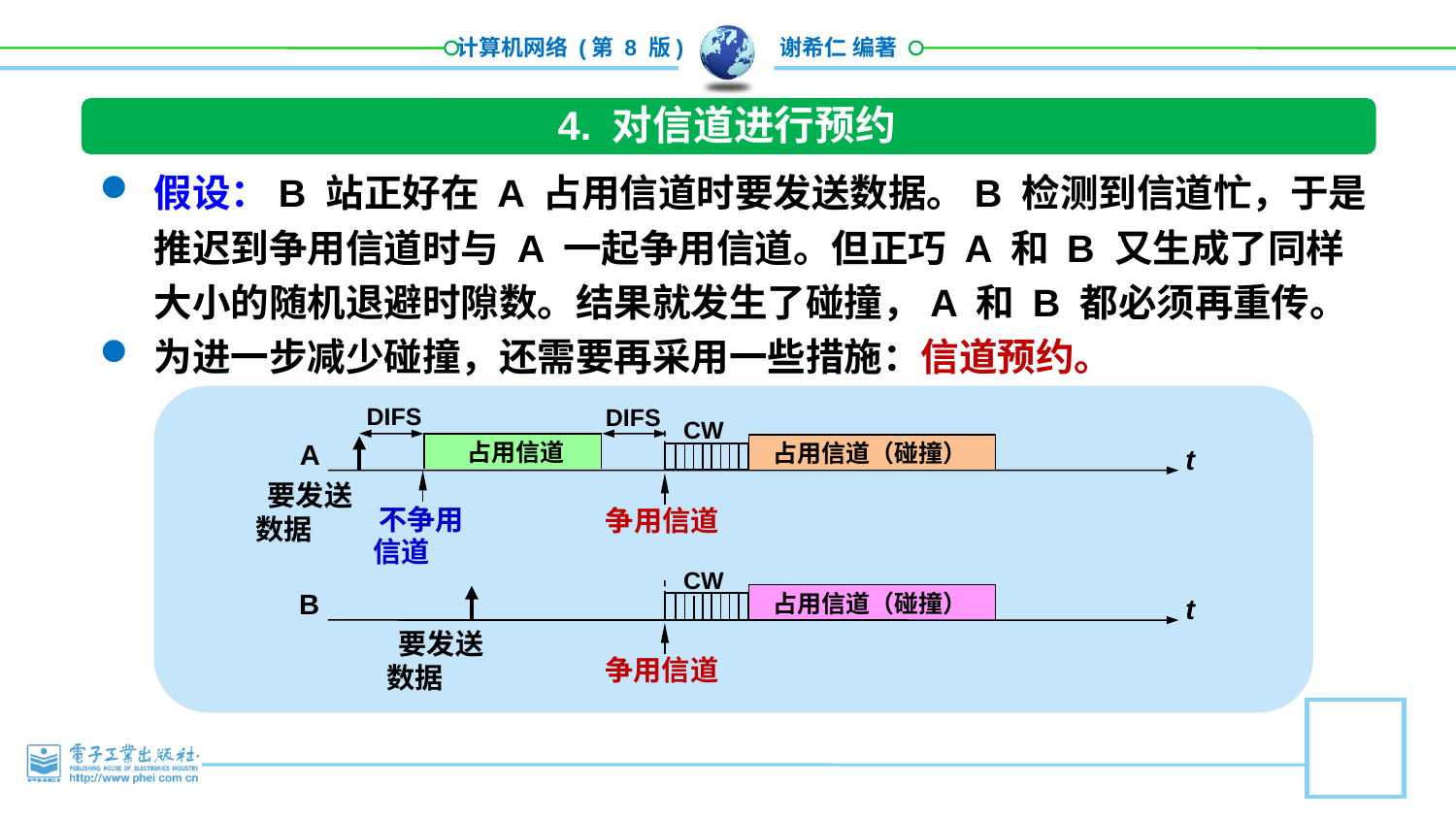

4. 对信道进行预约

假设：B 站正好在 A 占用信道时要发送数据。B 检测到信道忙，于是推迟到争用信道时与 A 一起争用信道。但正巧 A 和 B 又生成了同样大小的随机退避时隙数。结果就发生了碰撞，A 和 B 都必须再重传。
为进一步减少碰撞，还需要再采用一些措施：信道预约。

DIFS
DIFS
CW
A
占用信道

占用信道（碰撞）

t

要发送
数据
不争用
信道
争用信道
CW
B

占用信道（碰撞）
t

要发送
数据

争用信道